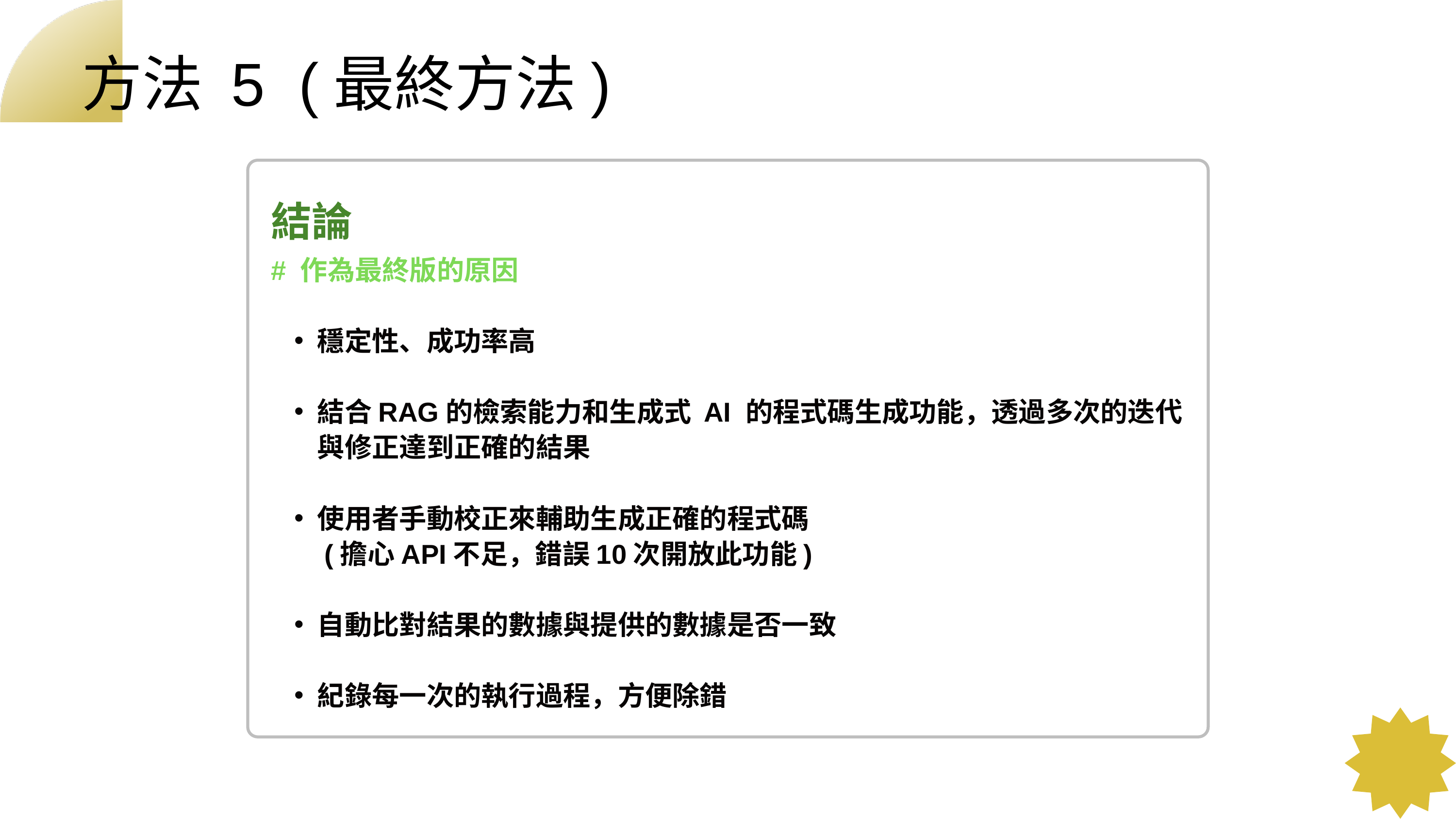

方法 5  (最終方法)

結論
# 作為最終版的原因

穩定性、成功率高

結合RAG的檢索能力和生成式 AI 的程式碼生成功能，透過多次的迭代與修正達到正確的結果

使用者手動校正來輔助生成正確的程式碼
       (擔心API不足，錯誤10次開放此功能)

自動比對結果的數據與提供的數據是否一致

紀錄每一次的執行過程，方便除錯